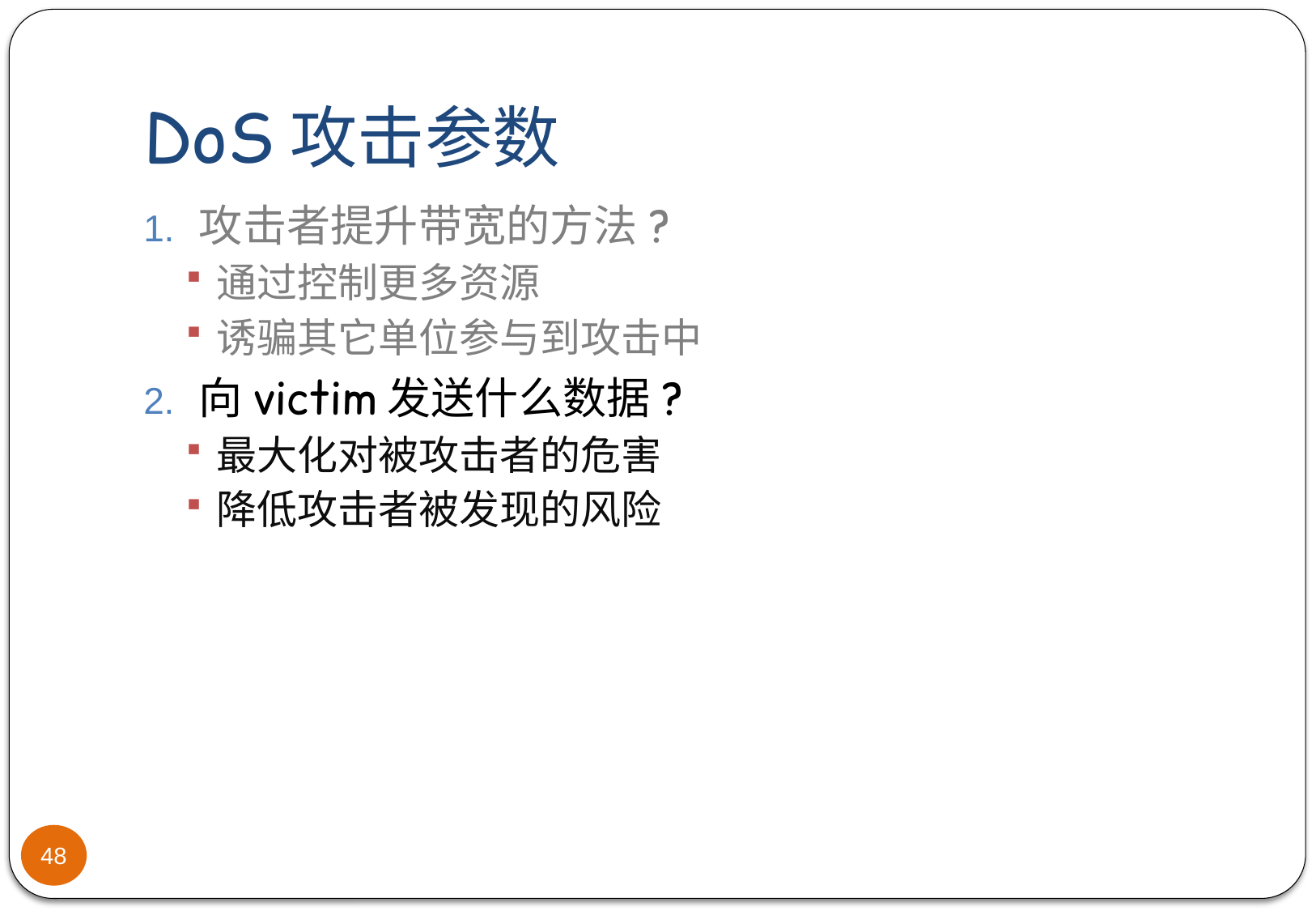

# DoS攻击参数
攻击者提升带宽的方法?
通过控制更多资源
诱骗其它单位参与到攻击中
向victim发送什么数据?
最大化对被攻击者的危害
降低攻击者被发现的风险
48